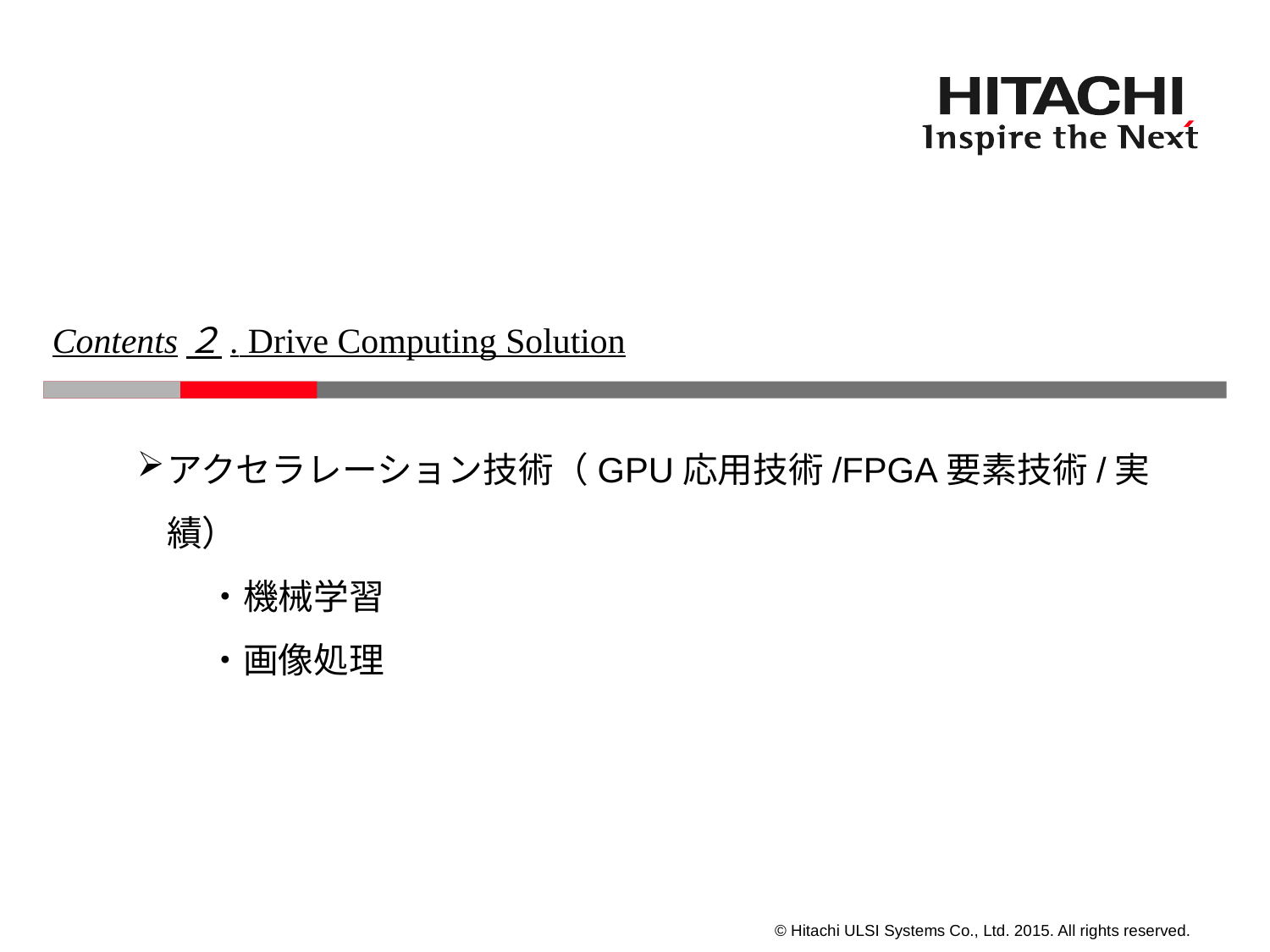

Contents２. Drive Computing Solution
アクセラレーション技術（GPU応用技術/FPGA要素技術/実績）
　　・機械学習
　　・画像処理